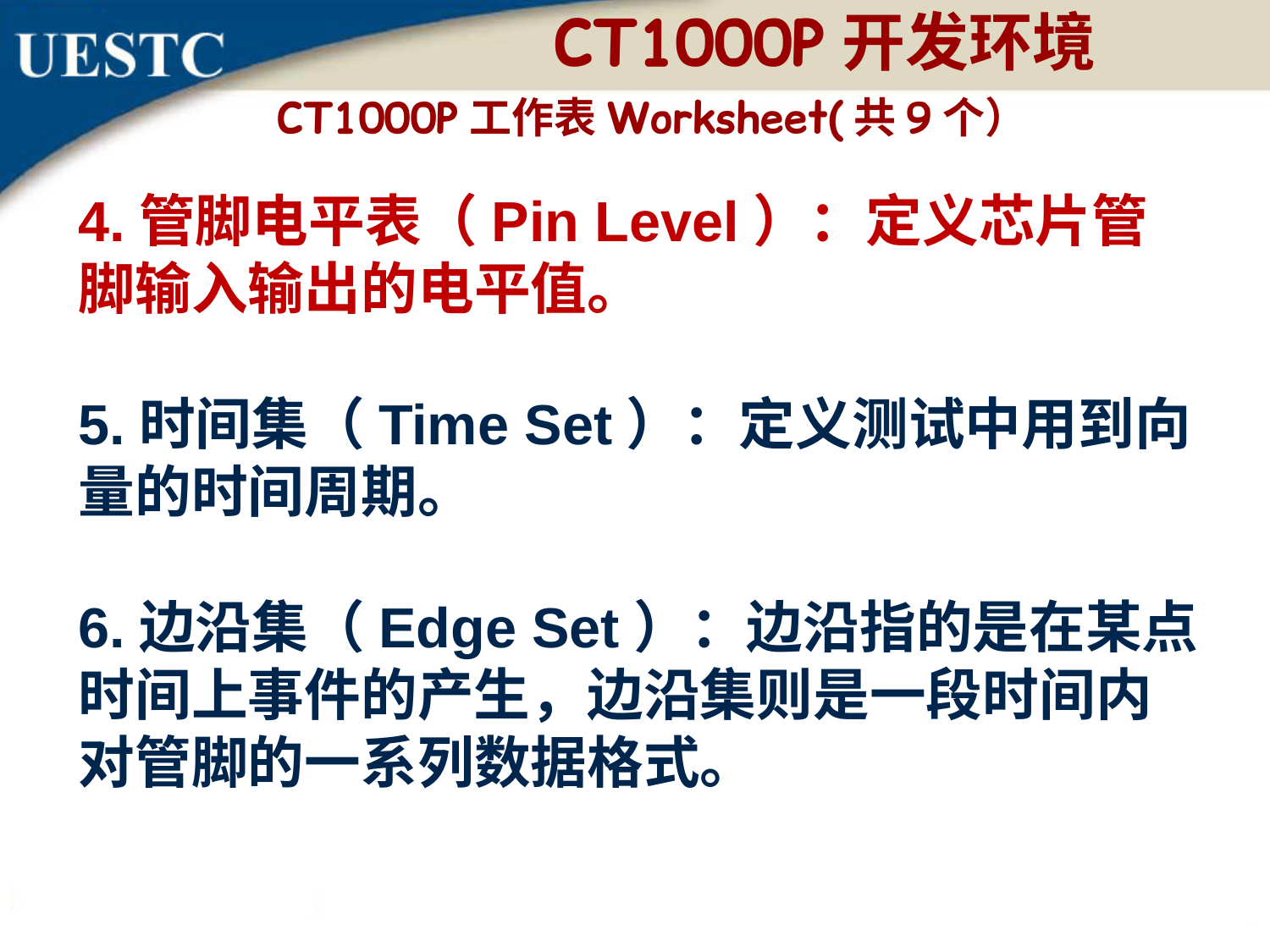

CT1000P开发环境
CT1000P工作表Worksheet(共9个）
4.管脚电平表（Pin Level）：定义芯片管脚输入输出的电平值。

5.时间集（Time Set）：定义测试中用到向量的时间周期。

6.边沿集（Edge Set）：边沿指的是在某点时间上事件的产生，边沿集则是一段时间内对管脚的一系列数据格式。